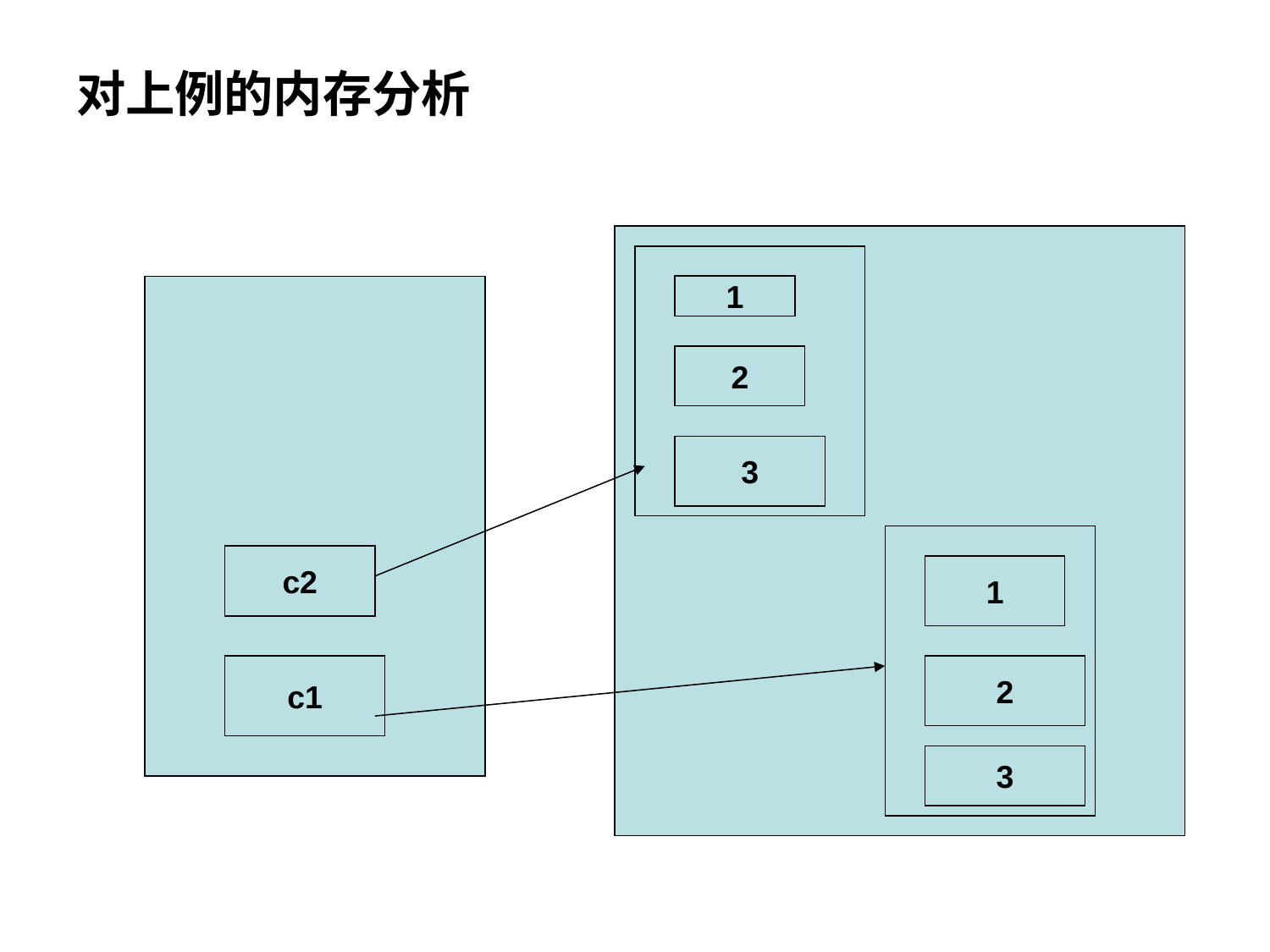

# 对上例的内存分析

1
2
3

c2
1
c1
2

3